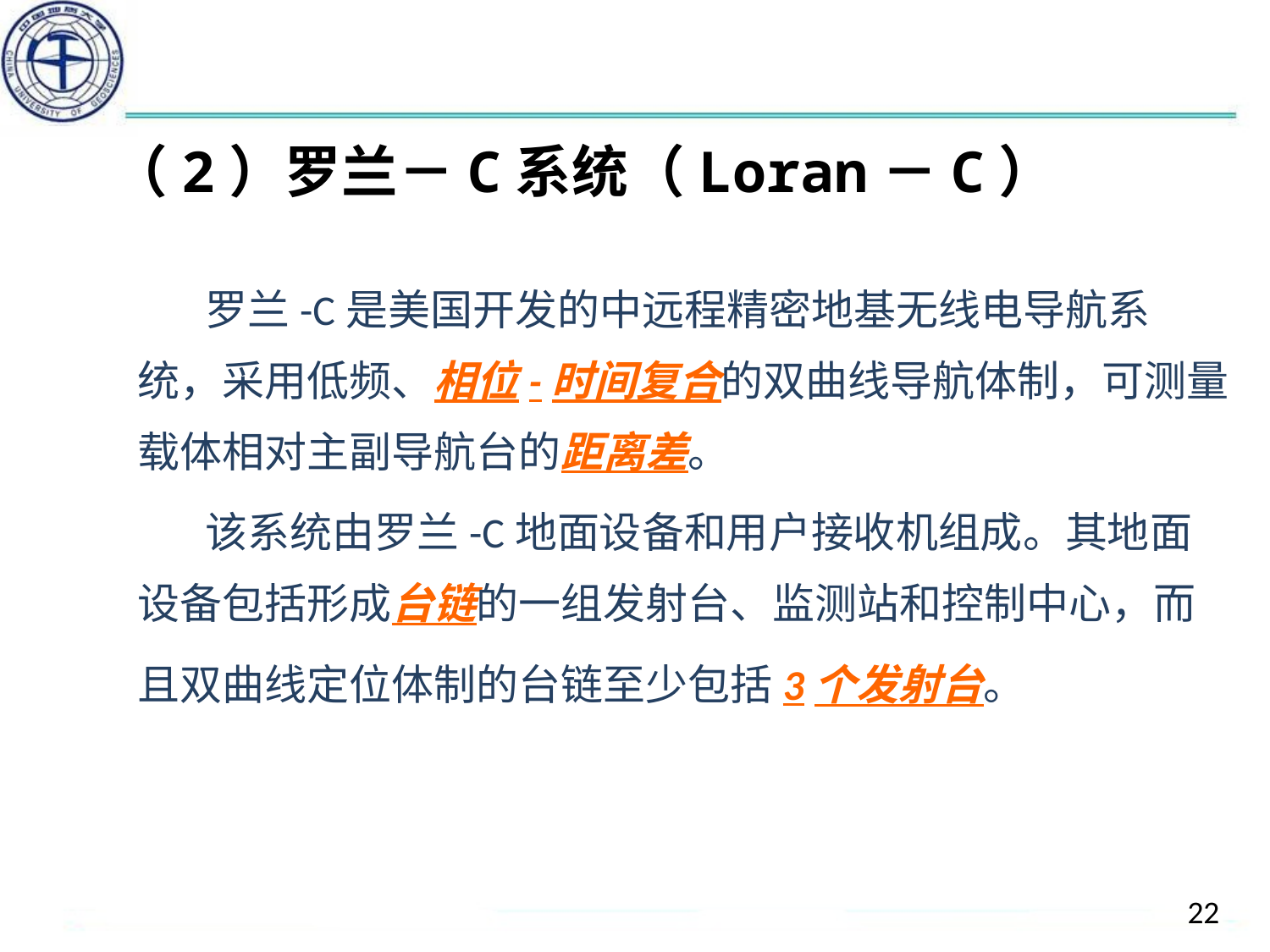

（2）罗兰－C系统（Loran－C）
      罗兰-C是美国开发的中远程精密地基无线电导航系统，采用低频、相位-时间复合的双曲线导航体制，可测量载体相对主副导航台的距离差。
      该系统由罗兰-C地面设备和用户接收机组成。其地面设备包括形成台链的一组发射台、监测站和控制中心，而且双曲线定位体制的台链至少包括3个发射台。
22